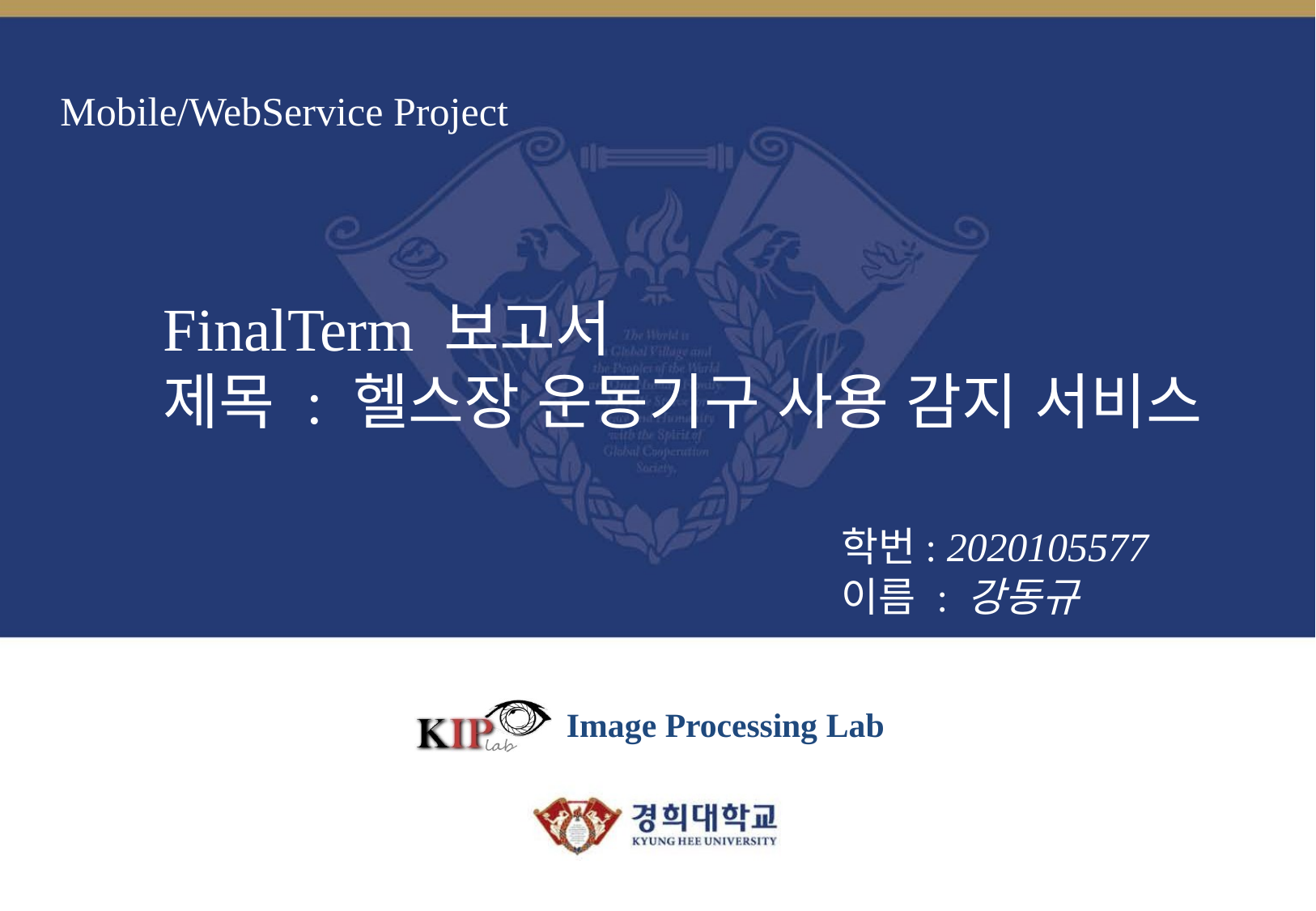

# Mobile/WebService Project
FinalTerm 보고서
제목 : 헬스장 운동기구 사용 감지 서비스
학번: 2020105577
이름 : 강동규

Image Processing Lab